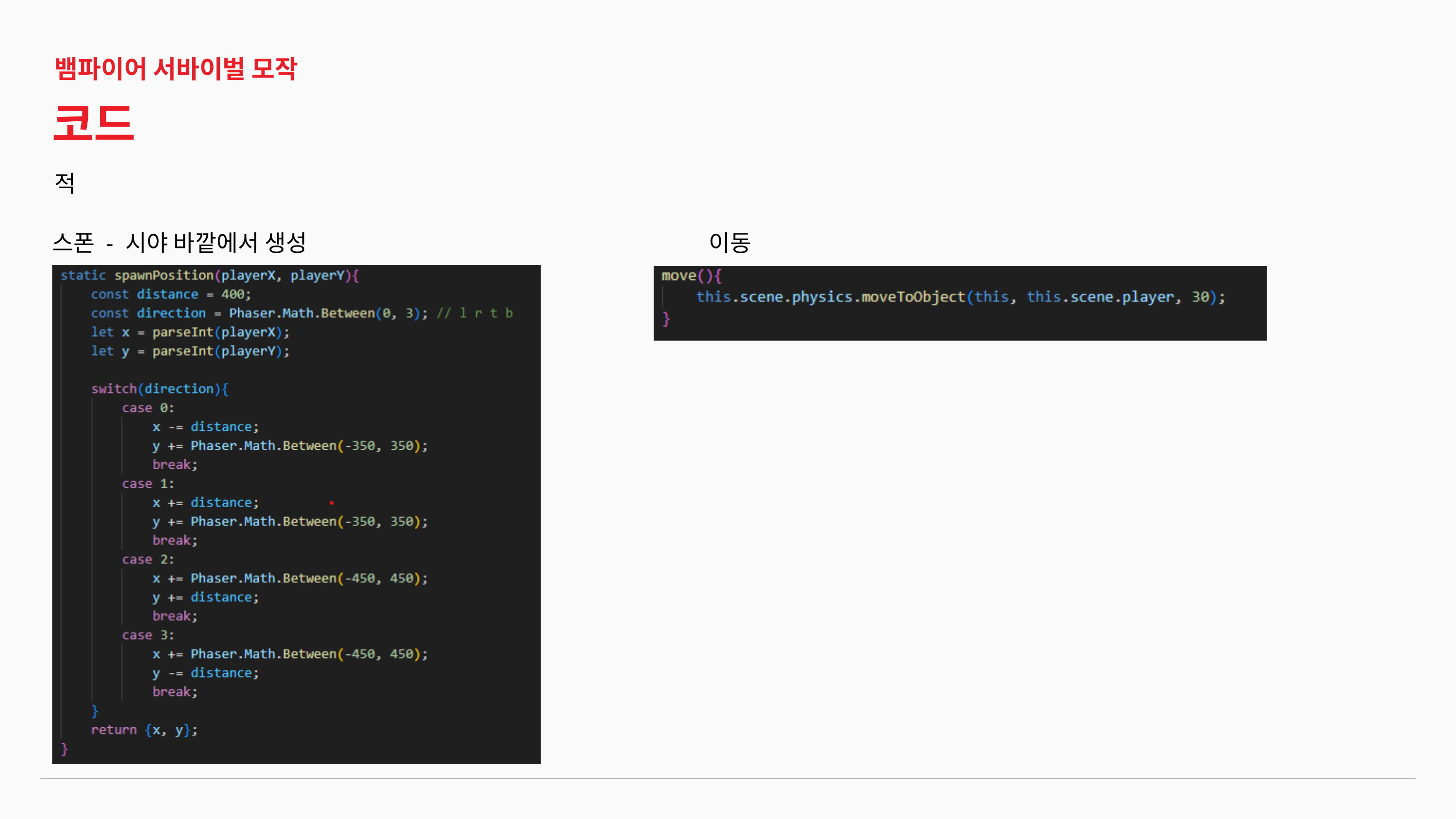

뱀파이어 서바이벌 모작
코드
적
스폰 - 시야 바깥에서 생성
이동